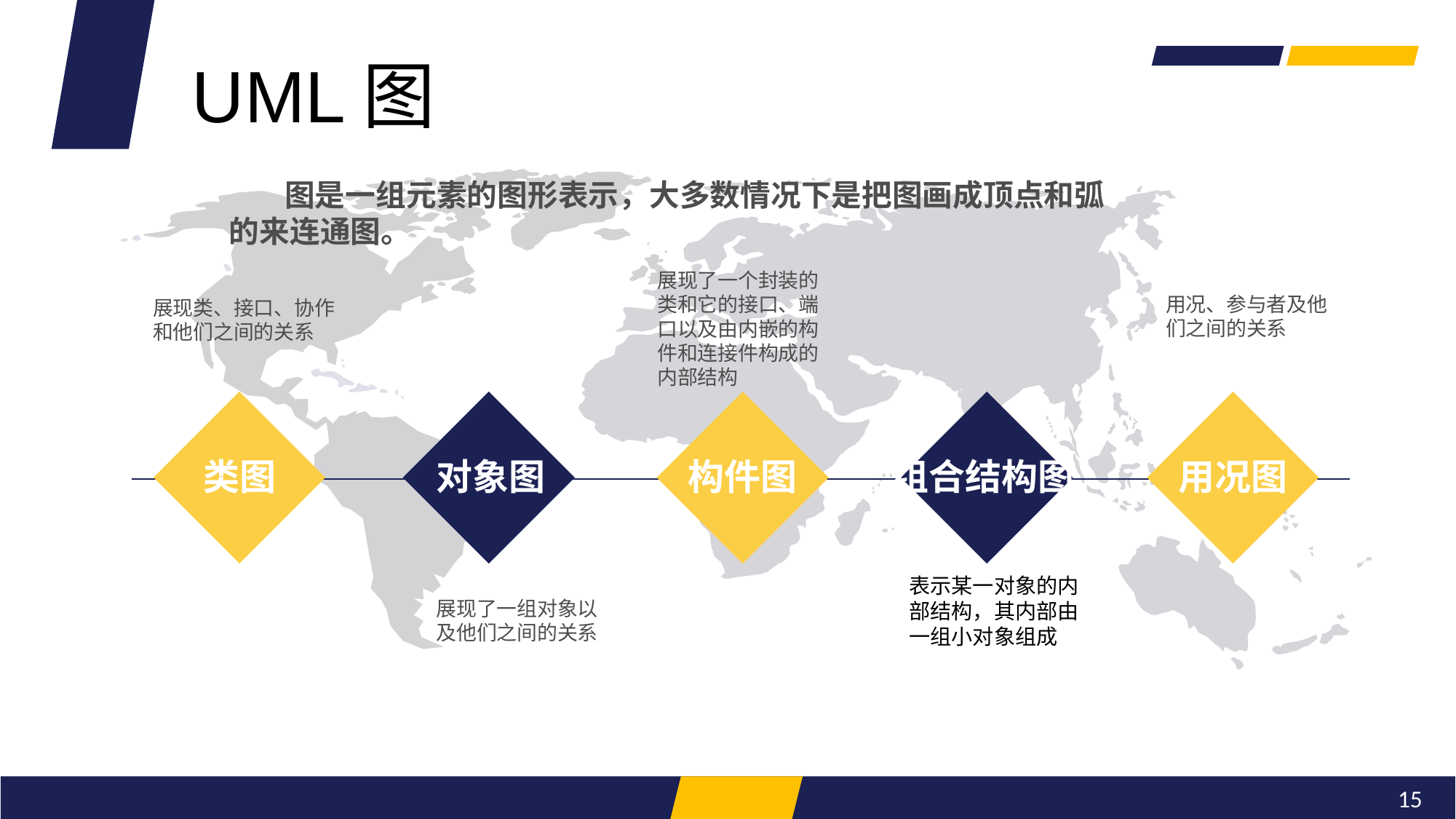

UML图

       图是一组元素的图形表示，大多数情况下是把图画成顶点和弧的来连通图。

展现了一个封装的类和它的接口、端口以及由内嵌的构件和连接件构成的内部结构
用况、参与者及他们之间的关系
展现类、接口、协作和他们之间的关系

类图
对象图
构件图
组合结构图
用况图
表示某一对象的内部结构，其内部由一组小对象组成

展现了一组对象以及他们之间的关系
15